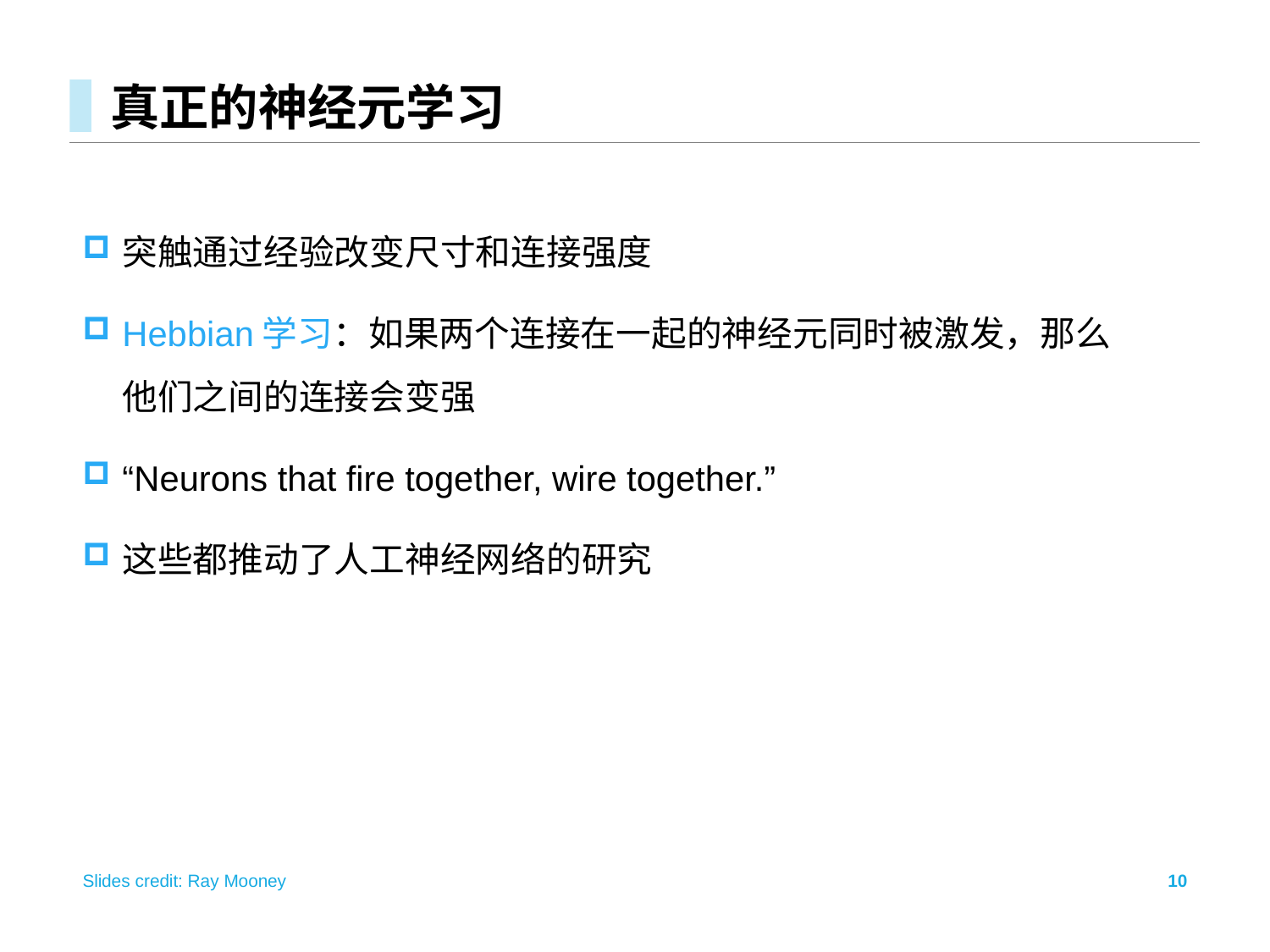

# 真正的神经元学习
突触通过经验改变尺寸和连接强度
Hebbian学习：如果两个连接在一起的神经元同时被激发，那么他们之间的连接会变强
“Neurons that fire together, wire together.”
这些都推动了人工神经网络的研究

Slides credit: Ray Mooney
10